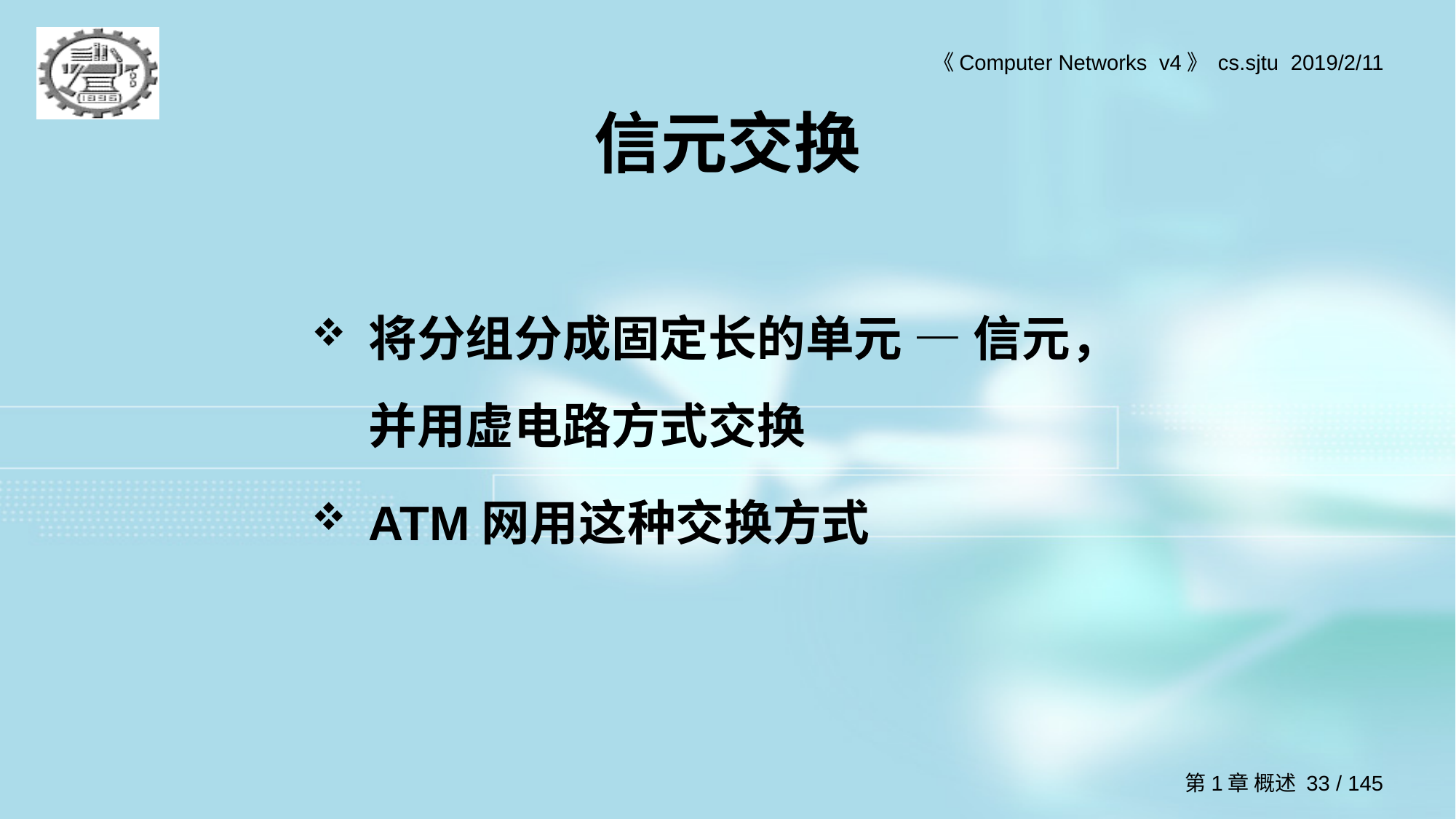

# 信元交换
将分组分成固定长的单元 — 信元，并用虚电路方式交换
ATM网用这种交换方式